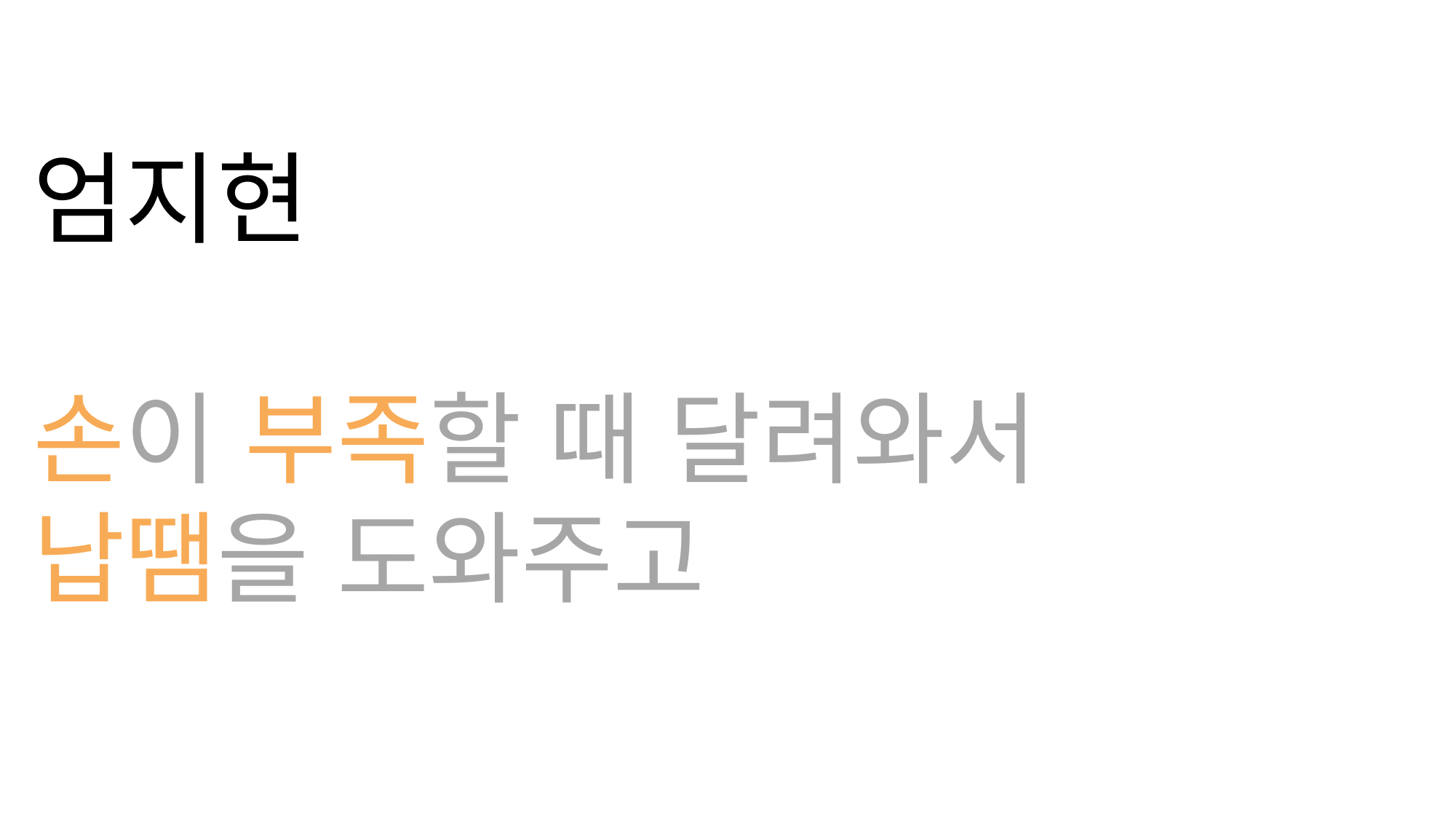

엄지현

손이 부족할 때 달려와서
납땜을 도와주고